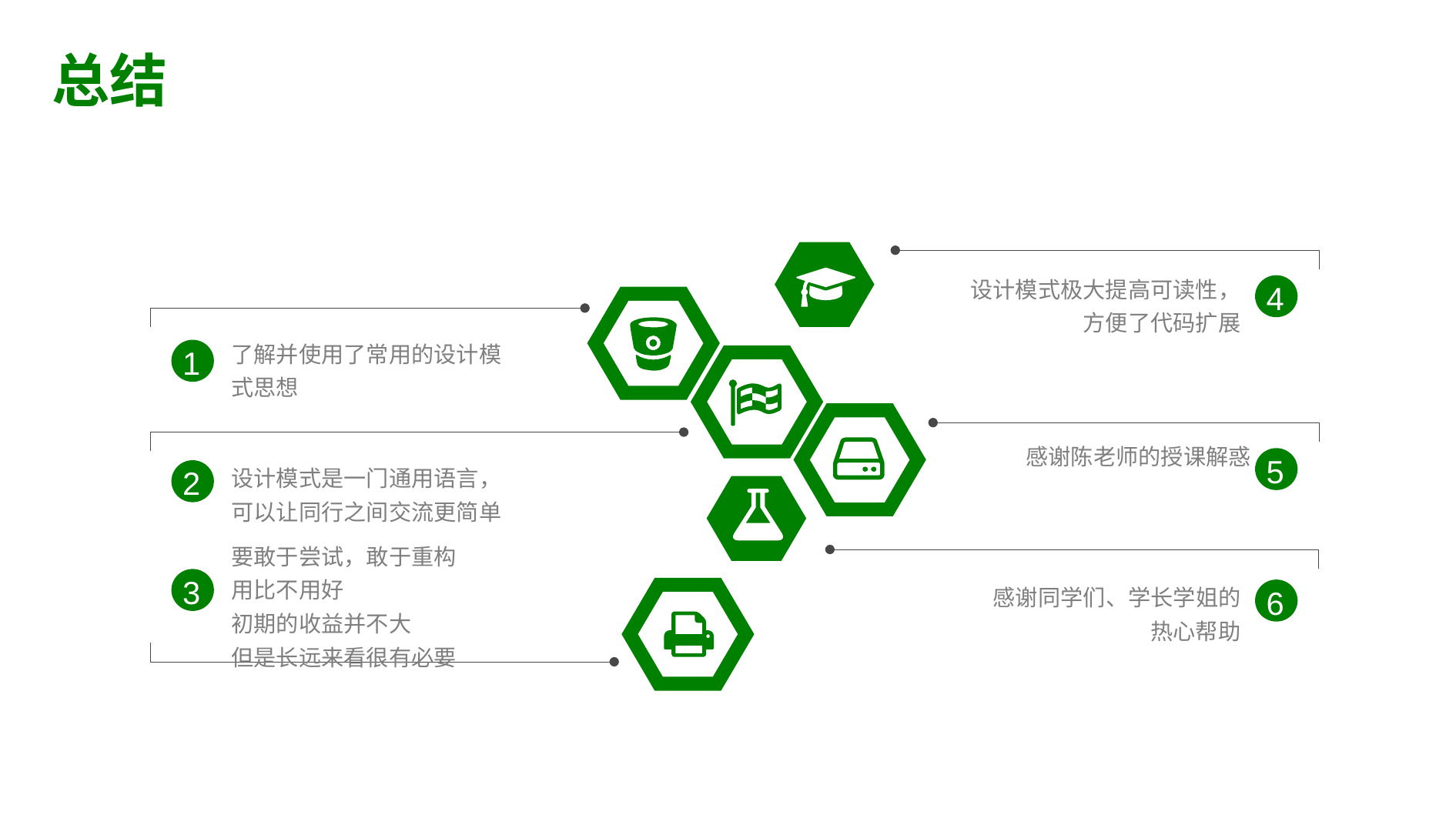

总结

设计模式极大提高可读性，方便了代码扩展

4

了解并使用了常用的设计模式思想

1

感谢陈老师的授课解惑

5
设计模式是一门通用语言，可以让同行之间交流更简单

2

要敢于尝试，敢于重构
用比不用好
初期的收益并不大
但是长远来看很有必要

3
感谢同学们、学长学姐的
热心帮助

6